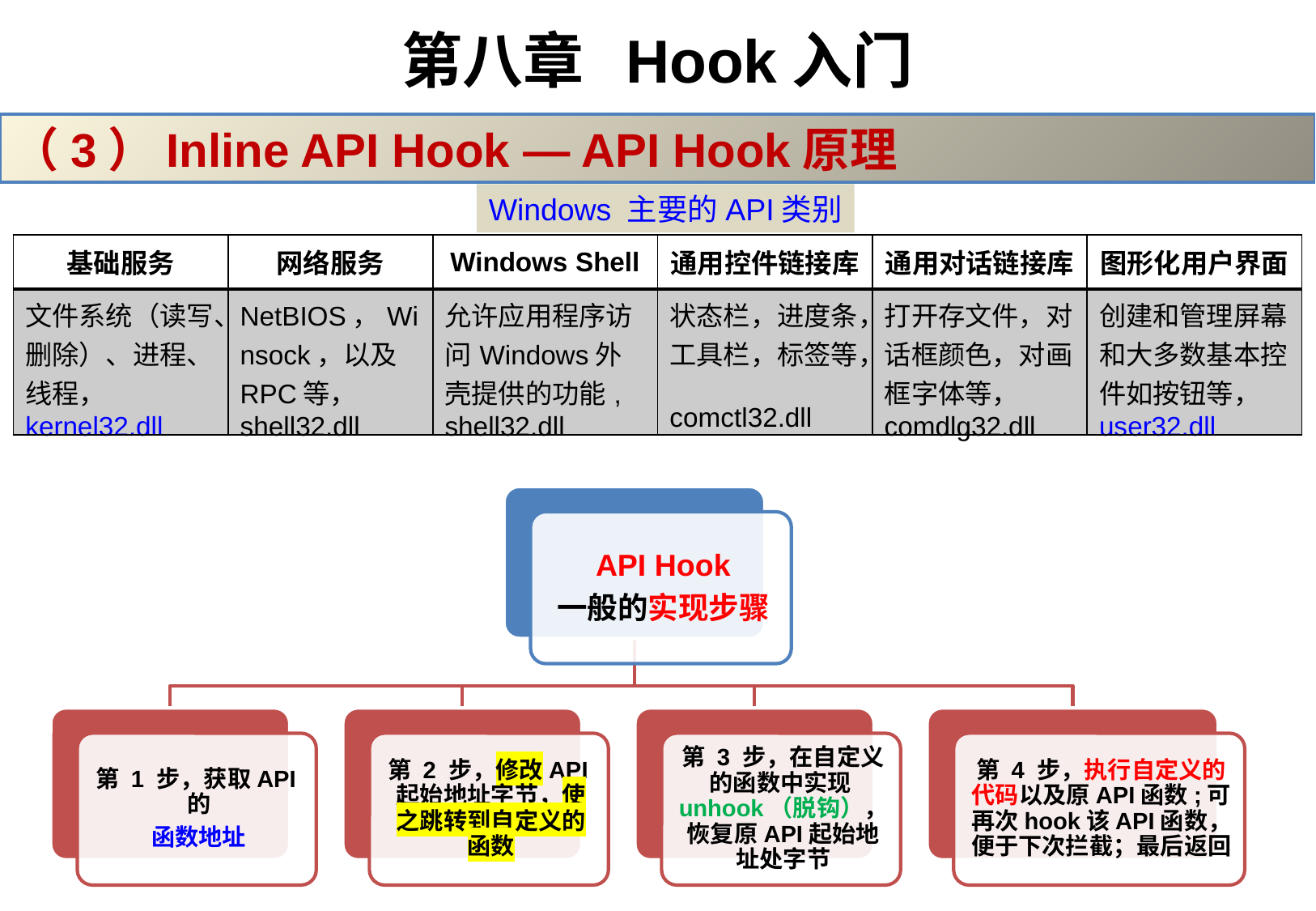

# 第八章  Hook入门
（3）Inline API Hook — API Hook原理
Windows 主要的API类别
| 基础服务 | 网络服务 | Windows Shell | 通用控件链接库 | 通用对话链接库 | 图形化用户界面 |
| --- | --- | --- | --- | --- | --- |
| 文件系统（读写、删除）、进程、线程， kernel32.dll | NetBIOS，Winsock，以及RPC等， shell32.dll | 允许应用程序访问Windows外壳提供的功能, shell32.dll | 状态栏，进度条，工具栏，标签等， comctl32.dll | 打开存文件，对话框颜色，对画框字体等， comdlg32.dll | 创建和管理屏幕和大多数基本控件如按钮等， user32.dll |
API Hook
一般的实现步骤
第 1 步，获取API的
函数地址
第 2 步，修改API起始地址字节，使之跳转到自定义的函数
第 3 步，在自定义的函数中实现unhook（脱钩），恢复原API起始地址处字节
第 4 步，执行自定义的代码以及原API函数;可再次hook该API函数，便于下次拦截；最后返回